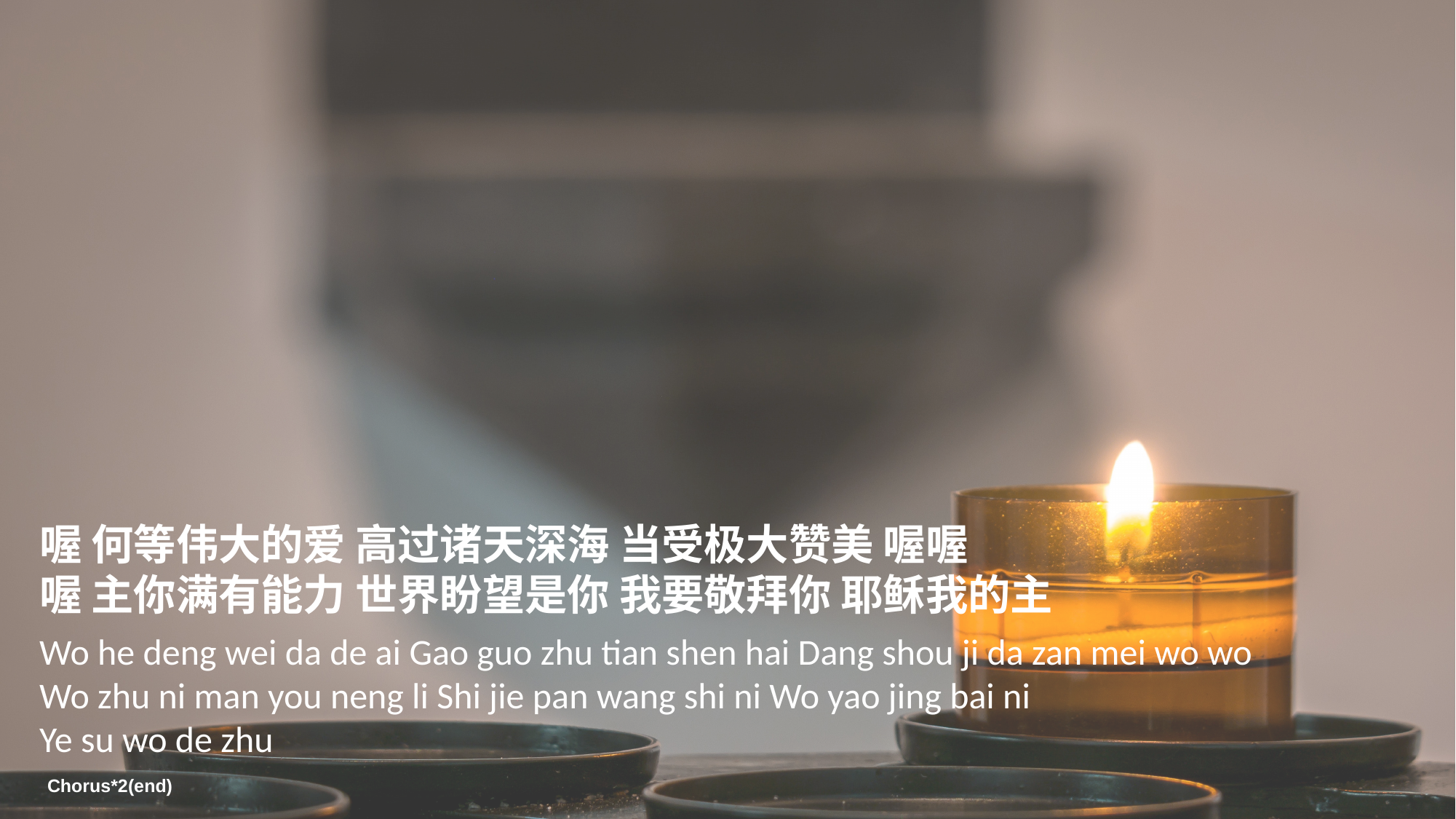

喔 何等伟大的爱 高过诸天深海 当受极大赞美 喔喔
喔 主你满有能力 世界盼望是你 我要敬拜你 耶稣我的主

Wo he deng wei da de ai Gao guo zhu tian shen hai Dang shou ji da zan mei wo wo
Wo zhu ni man you neng li Shi jie pan wang shi ni Wo yao jing bai ni
Ye su wo de zhu

Chorus*2(end)